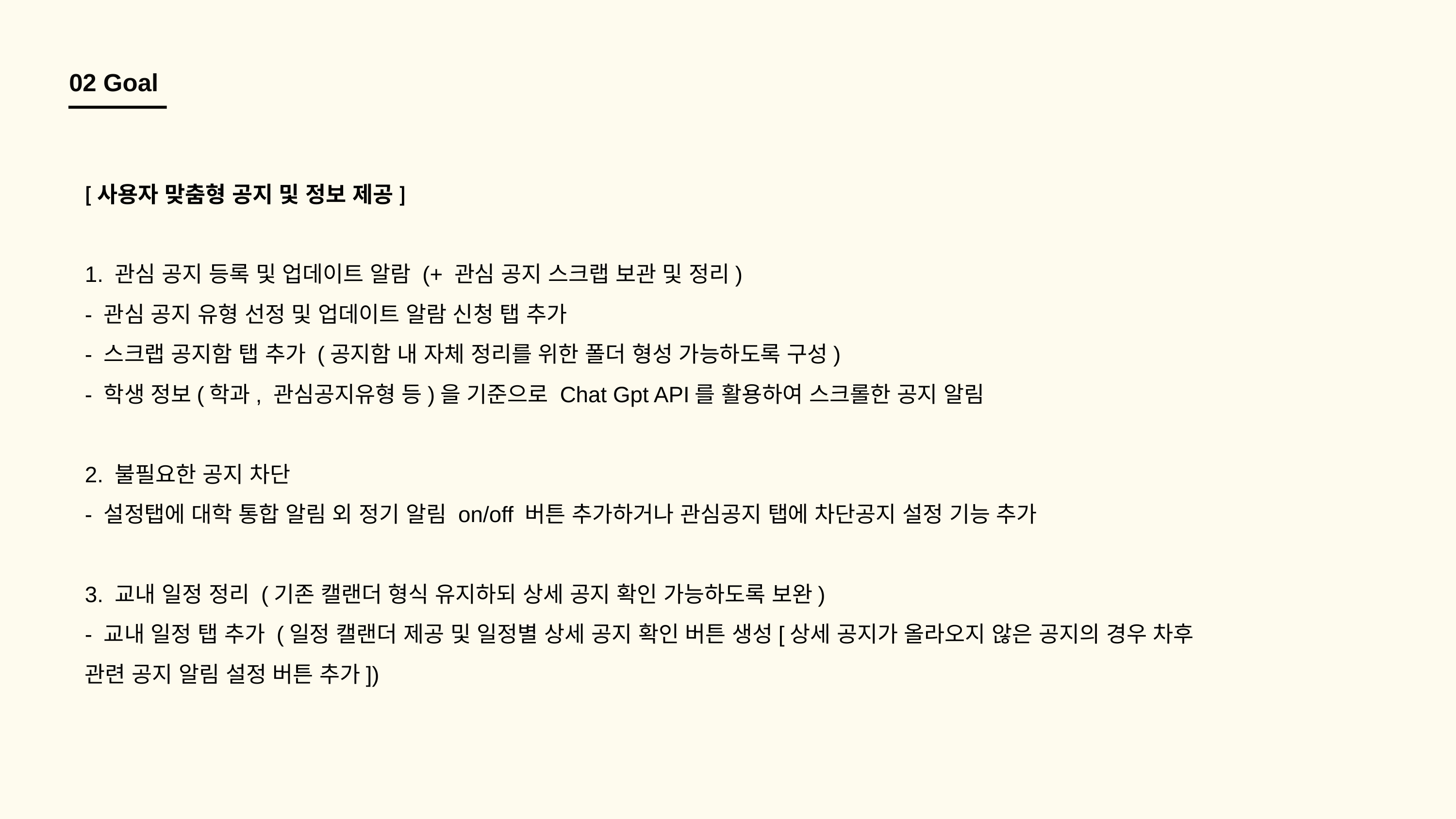

02 Goal

[사용자 맞춤형 공지 및 정보 제공]

1. 관심 공지 등록 및 업데이트 알람 (+ 관심 공지 스크랩 보관 및 정리)
- 관심 공지 유형 선정 및 업데이트 알람 신청 탭 추가
- 스크랩 공지함 탭 추가 (공지함 내 자체 정리를 위한 폴더 형성 가능하도록 구성)
- 학생 정보(학과, 관심공지유형 등)을 기준으로 Chat Gpt API를 활용하여 스크롤한 공지 알림

2. 불필요한 공지 차단
- 설정탭에 대학 통합 알림 외 정기 알림 on/off 버튼 추가하거나 관심공지 탭에 차단공지 설정 기능 추가

3. 교내 일정 정리 (기존 캘랜더 형식 유지하되 상세 공지 확인 가능하도록 보완)
- 교내 일정 탭 추가 (일정 캘랜더 제공 및 일정별 상세 공지 확인 버튼 생성[상세 공지가 올라오지 않은 공지의 경우 차후 관련 공지 알림 설정 버튼 추가])